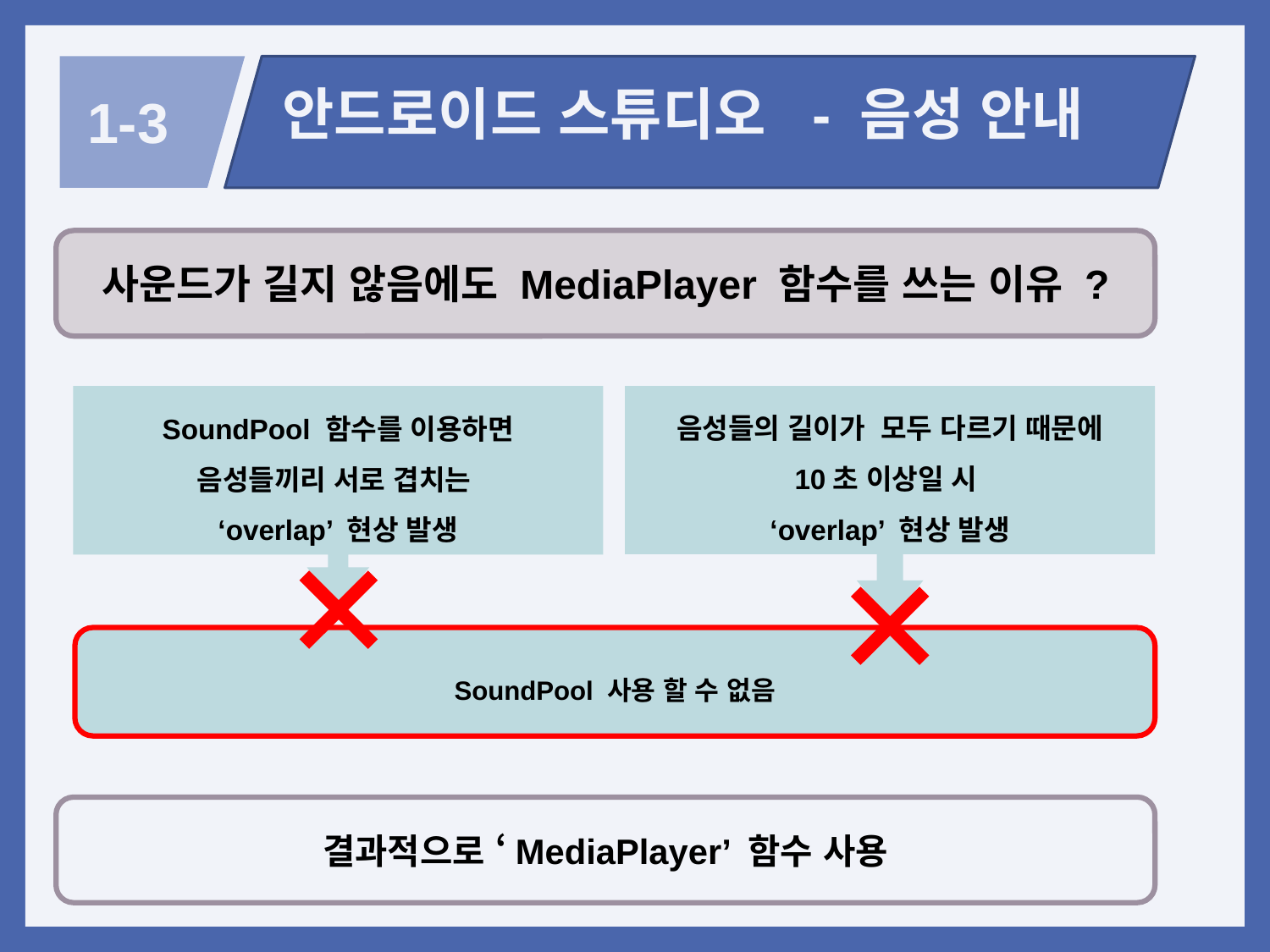

안드로이드 스튜디오  - 음성 안내
1-3
사운드가 길지 않음에도 MediaPlayer 함수를 쓰는 이유 ?
SoundPool 함수를 이용하면
음성들끼리 서로 겹치는
‘overlap’ 현상 발생
음성들의 길이가  모두 다르기 때문에
10초 이상일 시
‘overlap’ 현상 발생

SoundPool 사용 할 수 없음
결과적으로 ‘MediaPlayer’ 함수 사용